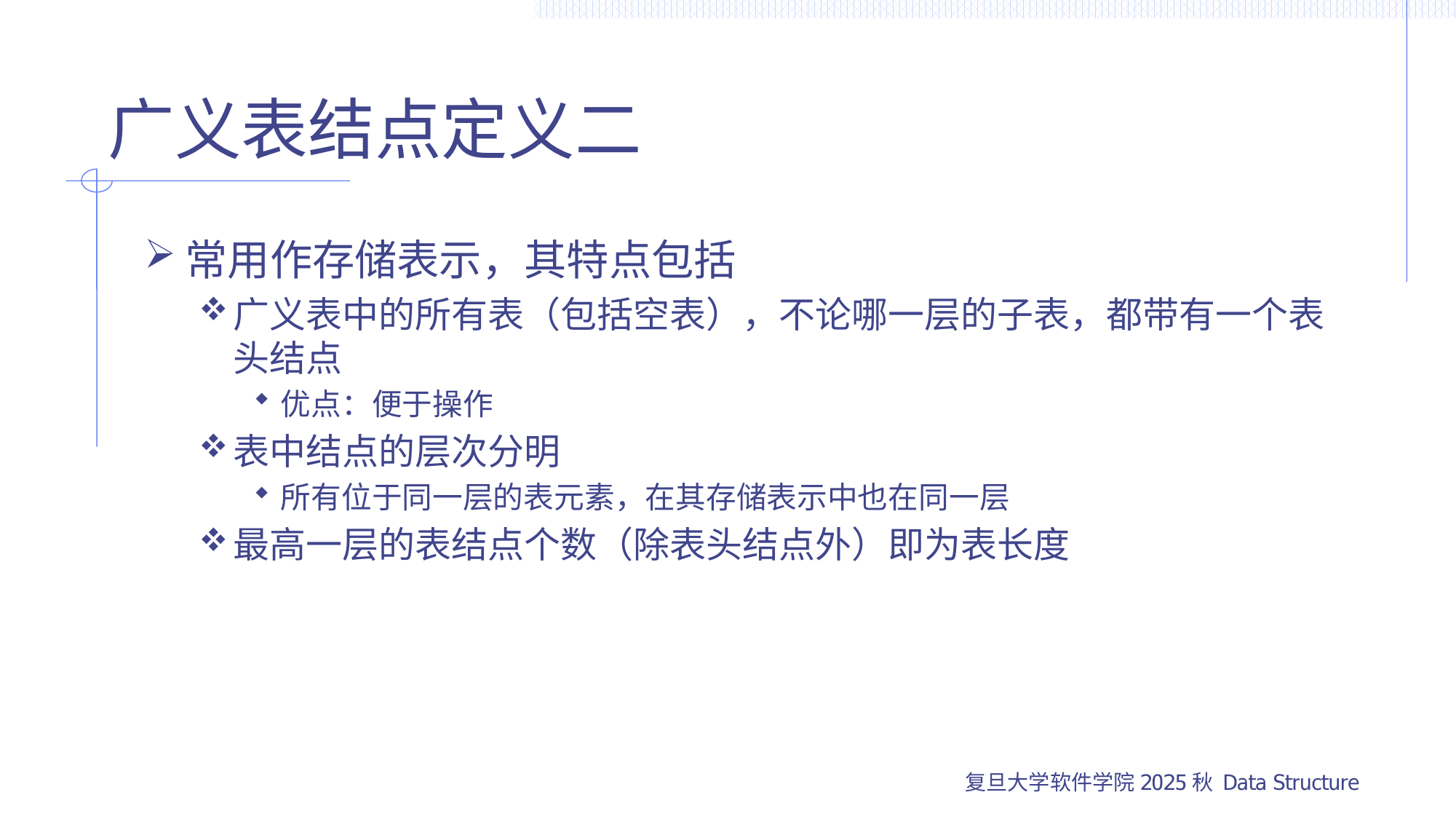

# 广义表结点定义二
常用作存储表示，其特点包括
广义表中的所有表（包括空表），不论哪一层的子表，都带有一个表头结点
优点：便于操作
表中结点的层次分明
所有位于同一层的表元素，在其存储表示中也在同一层
最高一层的表结点个数（除表头结点外）即为表长度